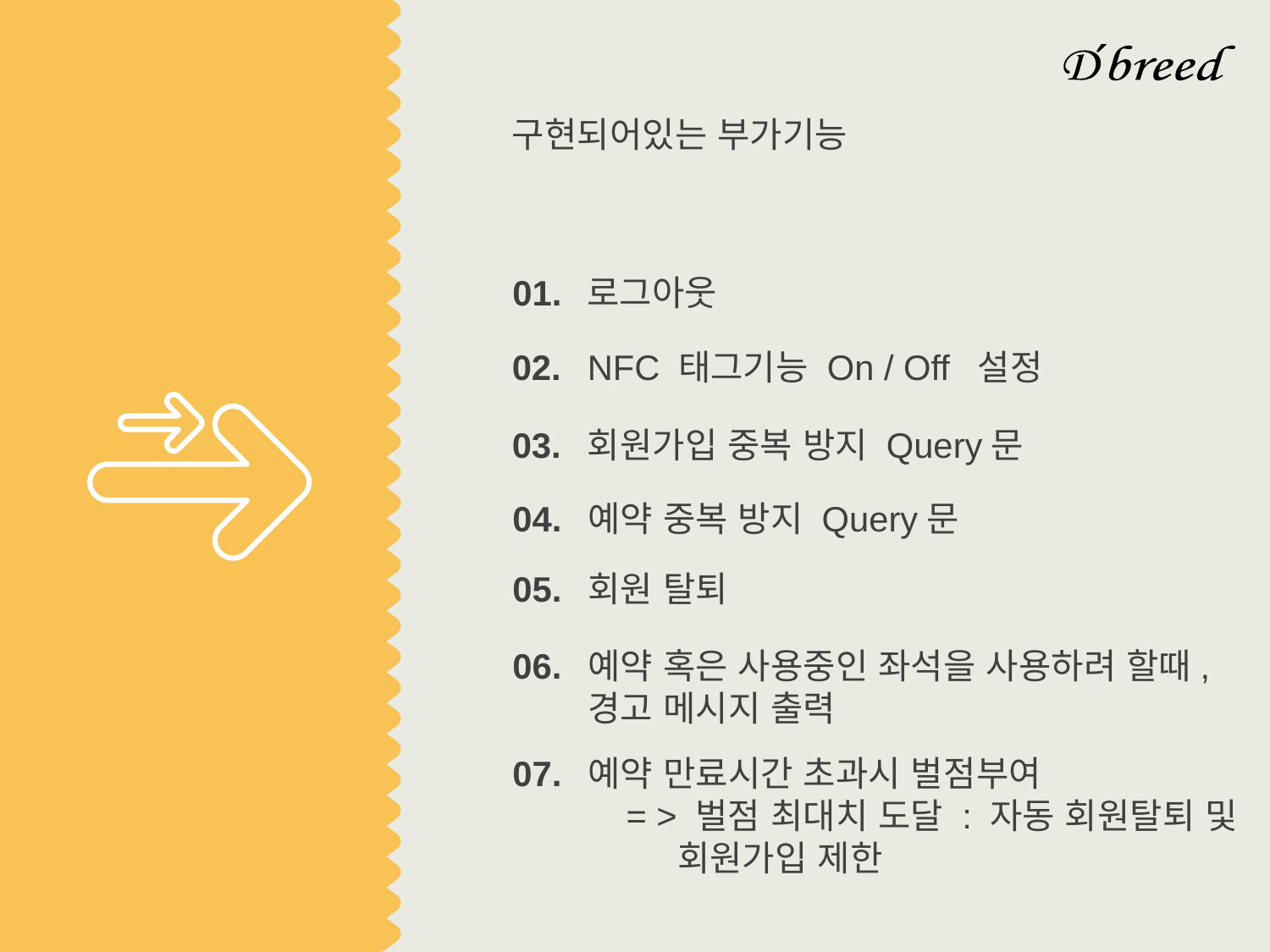

구현되어있는 부가기능
01.
로그아웃
02.
NFC 태그기능 On / Off  설정
회원가입 중복 방지 Query문
03.

예약 중복 방지 Query문
04.
회원 탈퇴
05.
예약 혹은 사용중인 좌석을 사용하려 할때,
경고 메시지 출력
06.
예약 만료시간 초과시 벌점부여
   = > 벌점 최대치 도달 : 자동 회원탈퇴 및
         회원가입 제한
07.